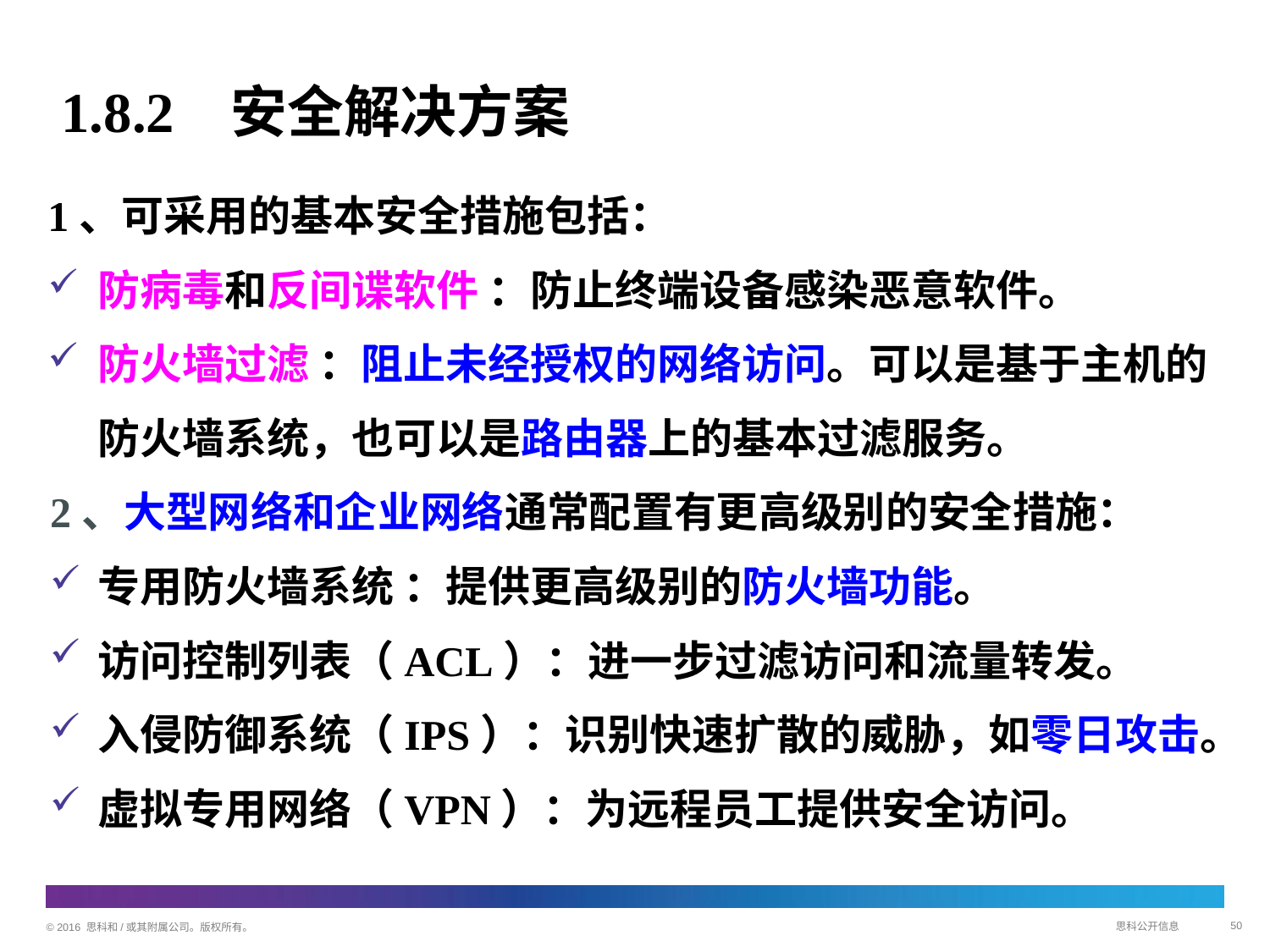

# 1.8.2   安全解决方案
1、可采用的基本安全措施包括：
防病毒和反间谍软件 ：防止终端设备感染恶意软件。
防火墙过滤 ：阻止未经授权的网络访问。可以是基于主机的防火墙系统，也可以是路由器上的基本过滤服务。
2、大型网络和企业网络通常配置有更高级别的安全措施：
专用防火墙系统 ：提供更高级别的防火墙功能。
访问控制列表（ACL）：进一步过滤访问和流量转发。
入侵防御系统（IPS）：识别快速扩散的威胁，如零日攻击。
虚拟专用网络（VPN）：为远程员工提供安全访问。